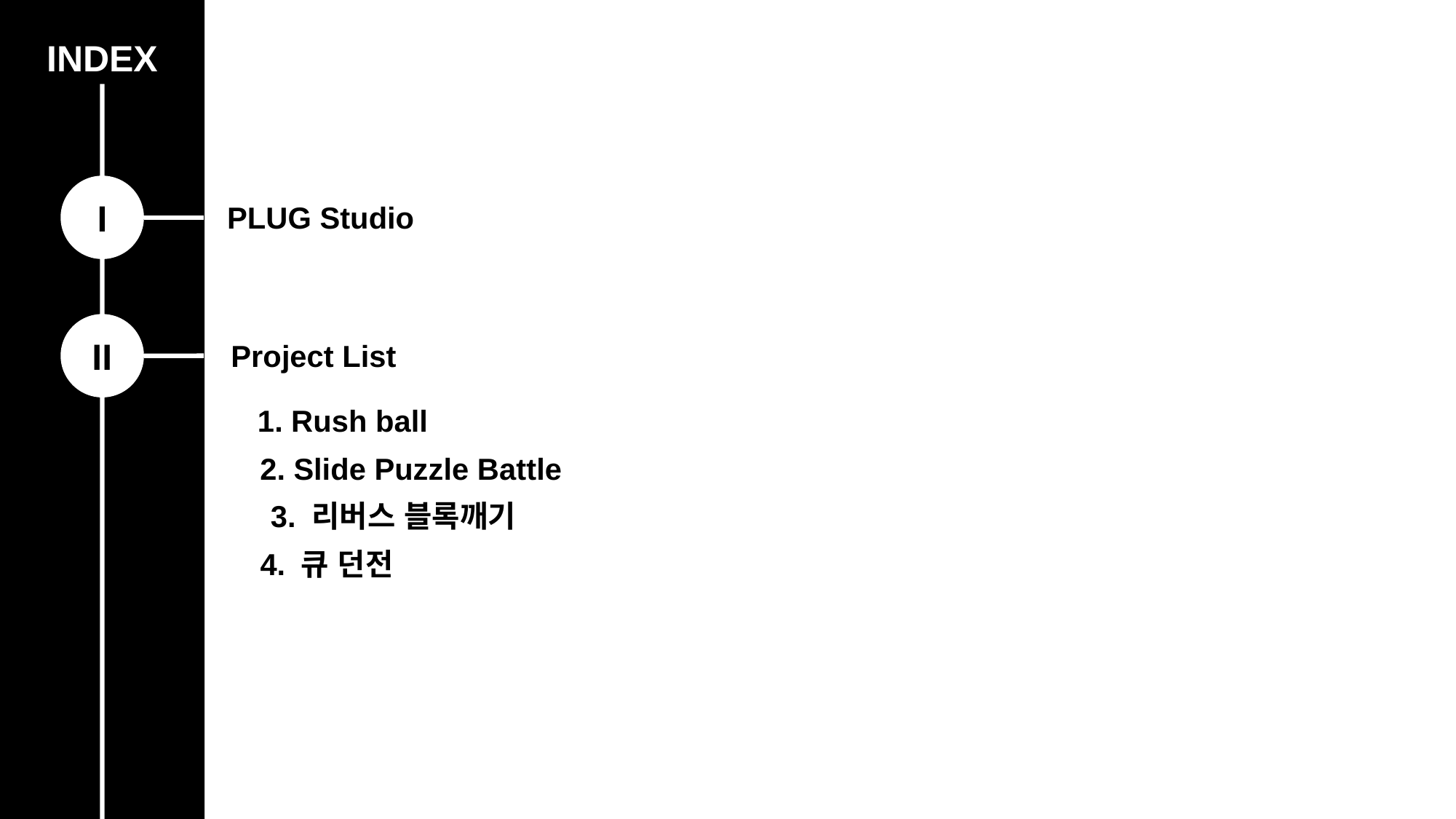

INDEX
I
PLUG Studio
II
Project List
1. Rush ball
2. Slide Puzzle Battle
3. 리버스 블록깨기
4. 큐 던전